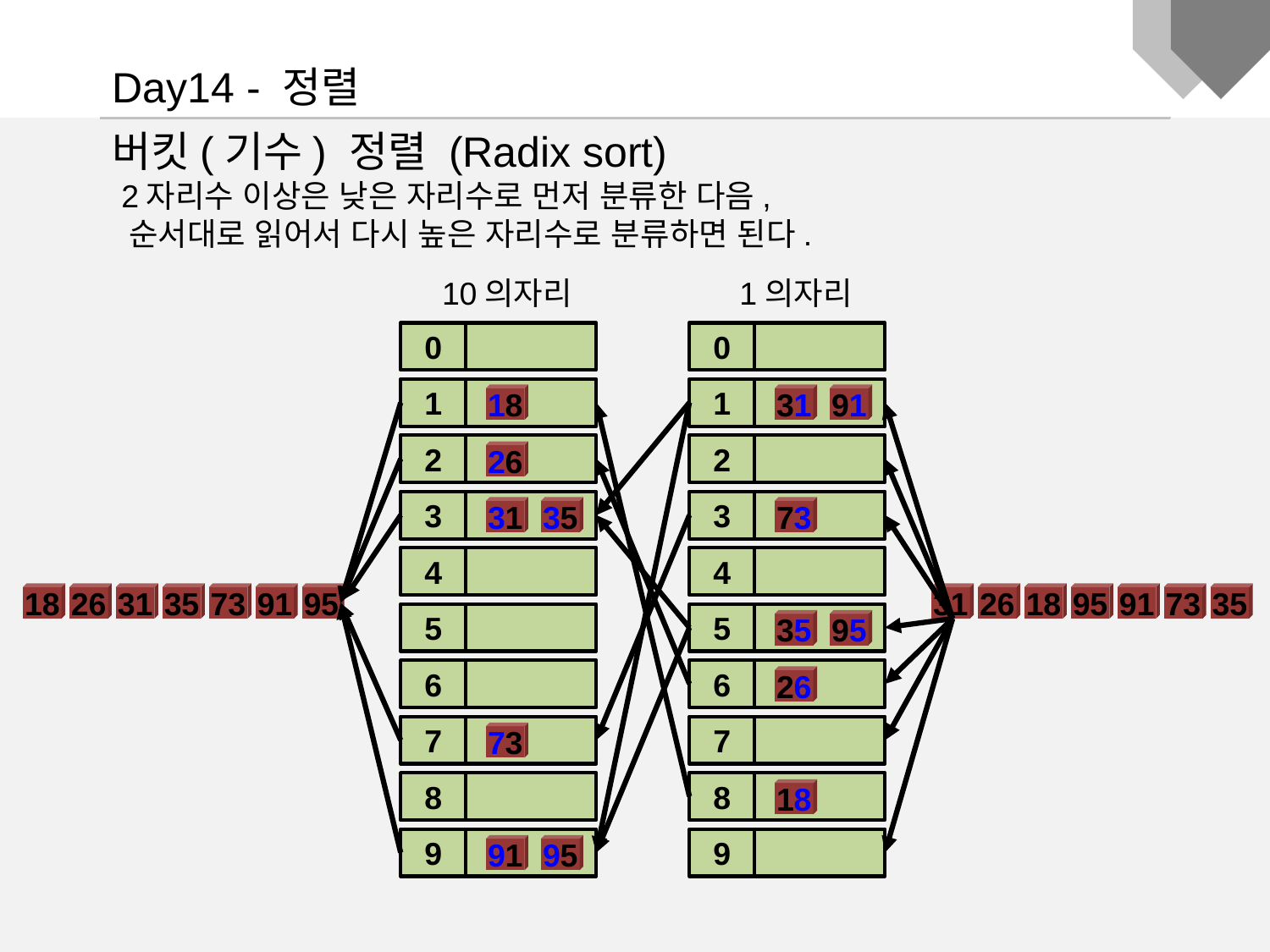

Day14 - 정렬
버킷(기수) 정렬 (Radix sort)
 2자리수 이상은 낮은 자리수로 먼저 분류한 다음,
 순서대로 읽어서 다시 높은 자리수로 분류하면 된다.
10의자리
1의자리
0

0

1

1

18
31
91
2

2

26
3

3

31
35
73
4

4

18
26
31
35
73
91
95
31
26
18
95
91
73
35
5

5

35
95
6

6

26
7

7

73
8

8

18
9

9

91
95